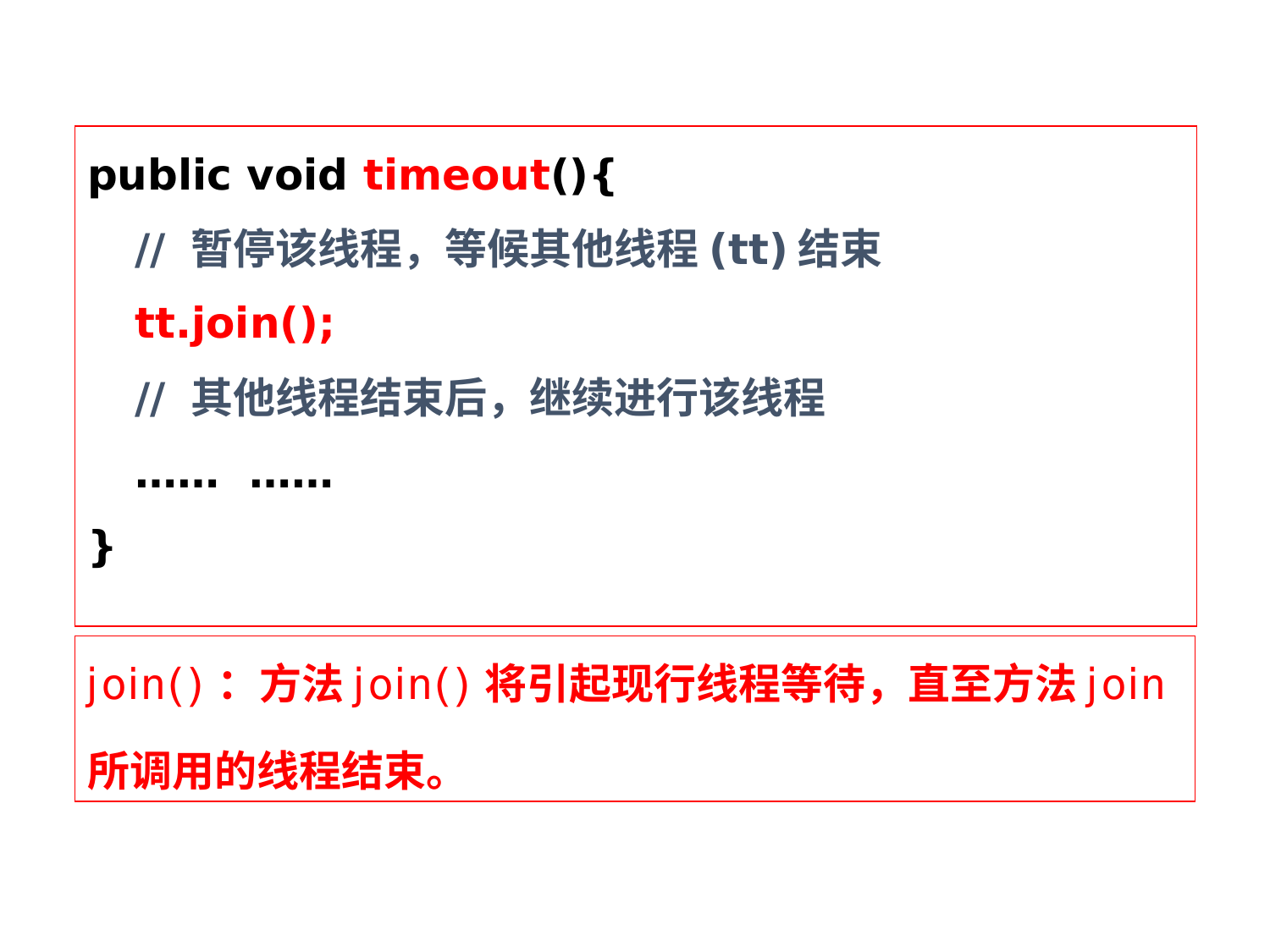

public void timeout(){
	// 暂停该线程，等候其他线程(tt)结束
	tt.join();
	// 其他线程结束后，继续进行该线程
	……  ……
}
join()：方法join()将引起现行线程等待，直至方法join
所调用的线程结束。